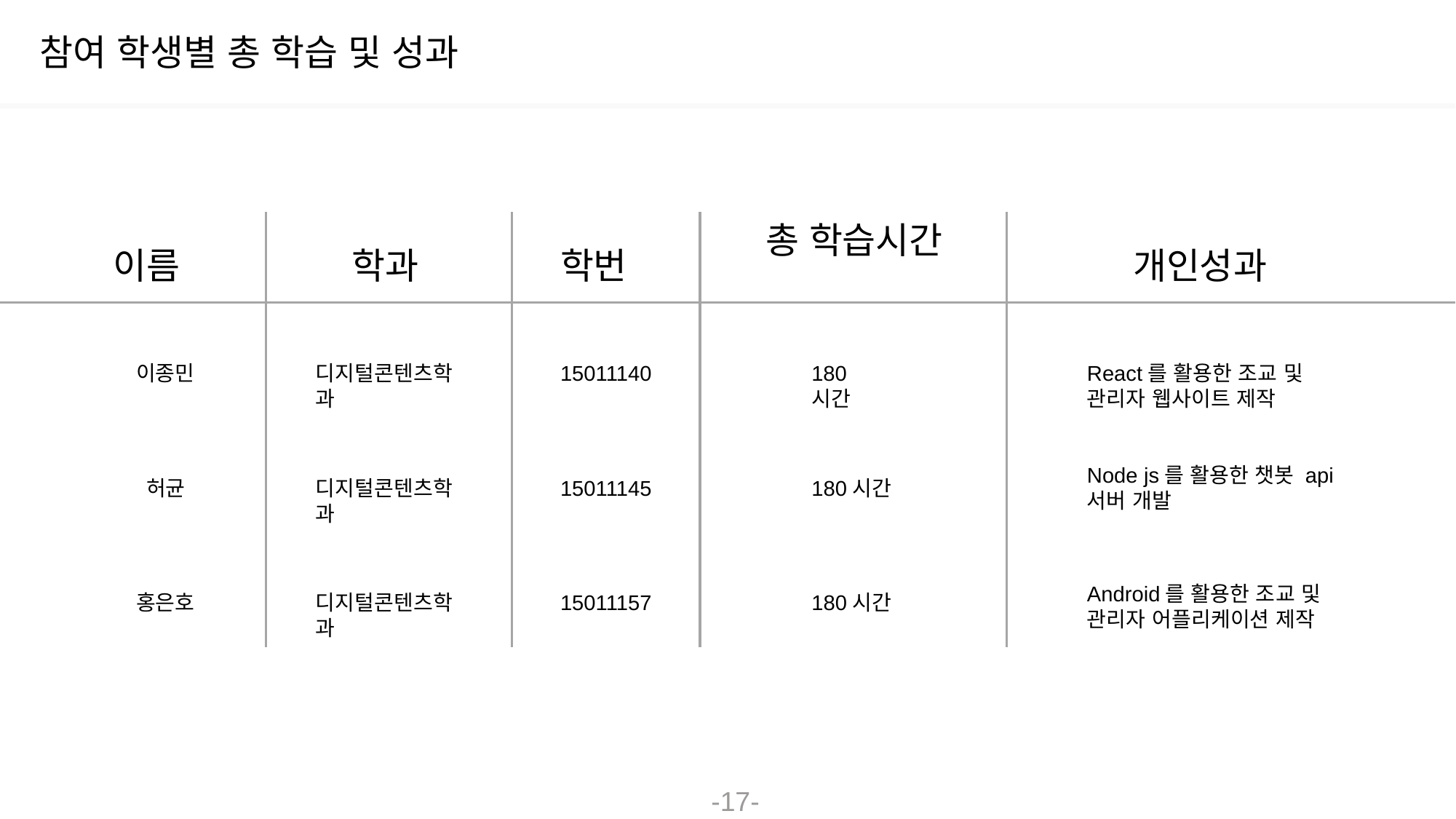

참여 학생별 총 학습 및 성과
 이름
 학과
 학번
 총 학습시간
 개인성과
 이종민
디지털콘텐츠학과
15011140
180시간
React를 활용한 조교 및 관리자 웹사이트 제작
Node js를 활용한 챗봇 api 서버 개발
 허균
디지털콘텐츠학과
15011145
180시간
Android를 활용한 조교 및 관리자 어플리케이션 제작
 홍은호
디지털콘텐츠학과
15011157
180시간
-17-